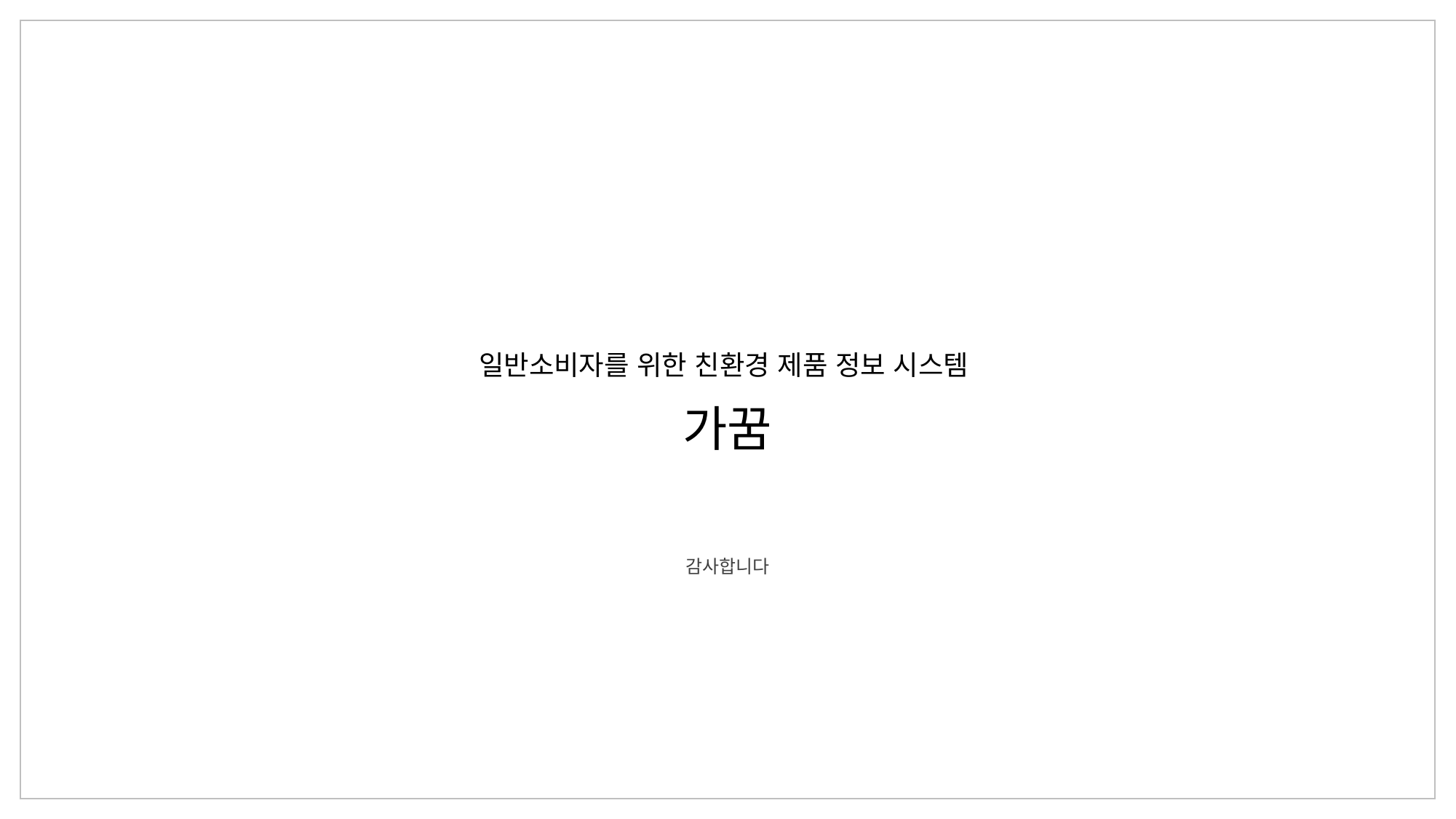

일반소비자를 위한 친환경 제품 정보 시스템
가꿈
감사합니다